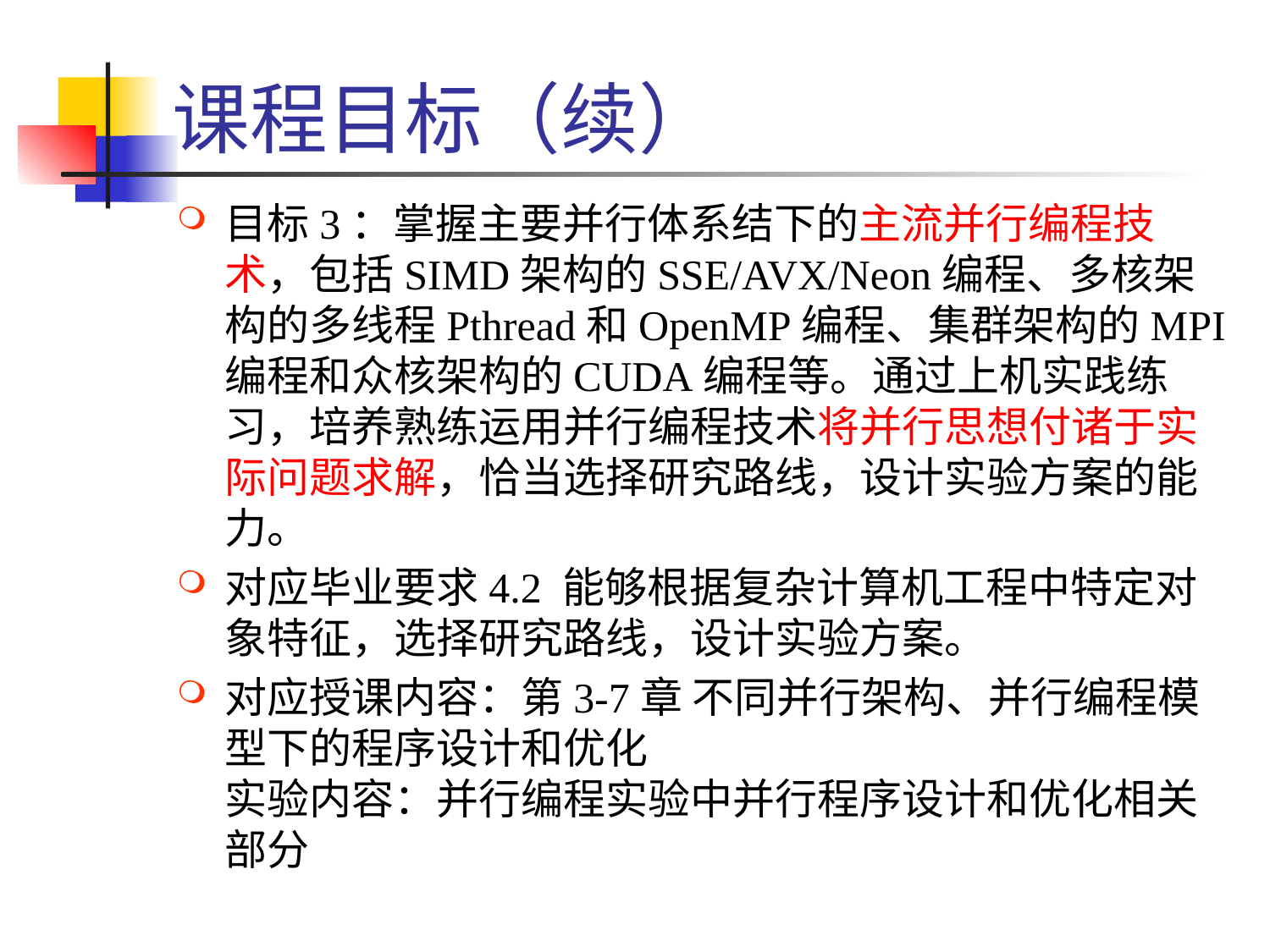

# 课程目标（续）
目标3：掌握主要并行体系结下的主流并行编程技术，包括SIMD架构的SSE/AVX/Neon编程、多核架构的多线程Pthread和OpenMP编程、集群架构的MPI编程和众核架构的CUDA编程等。通过上机实践练习，培养熟练运用并行编程技术将并行思想付诸于实际问题求解，恰当选择研究路线，设计实验方案的能力。
对应毕业要求4.2 能够根据复杂计算机工程中特定对象特征，选择研究路线，设计实验方案。
对应授课内容：第3-7章 不同并行架构、并行编程模型下的程序设计和优化
实验内容：并行编程实验中并行程序设计和优化相关部分